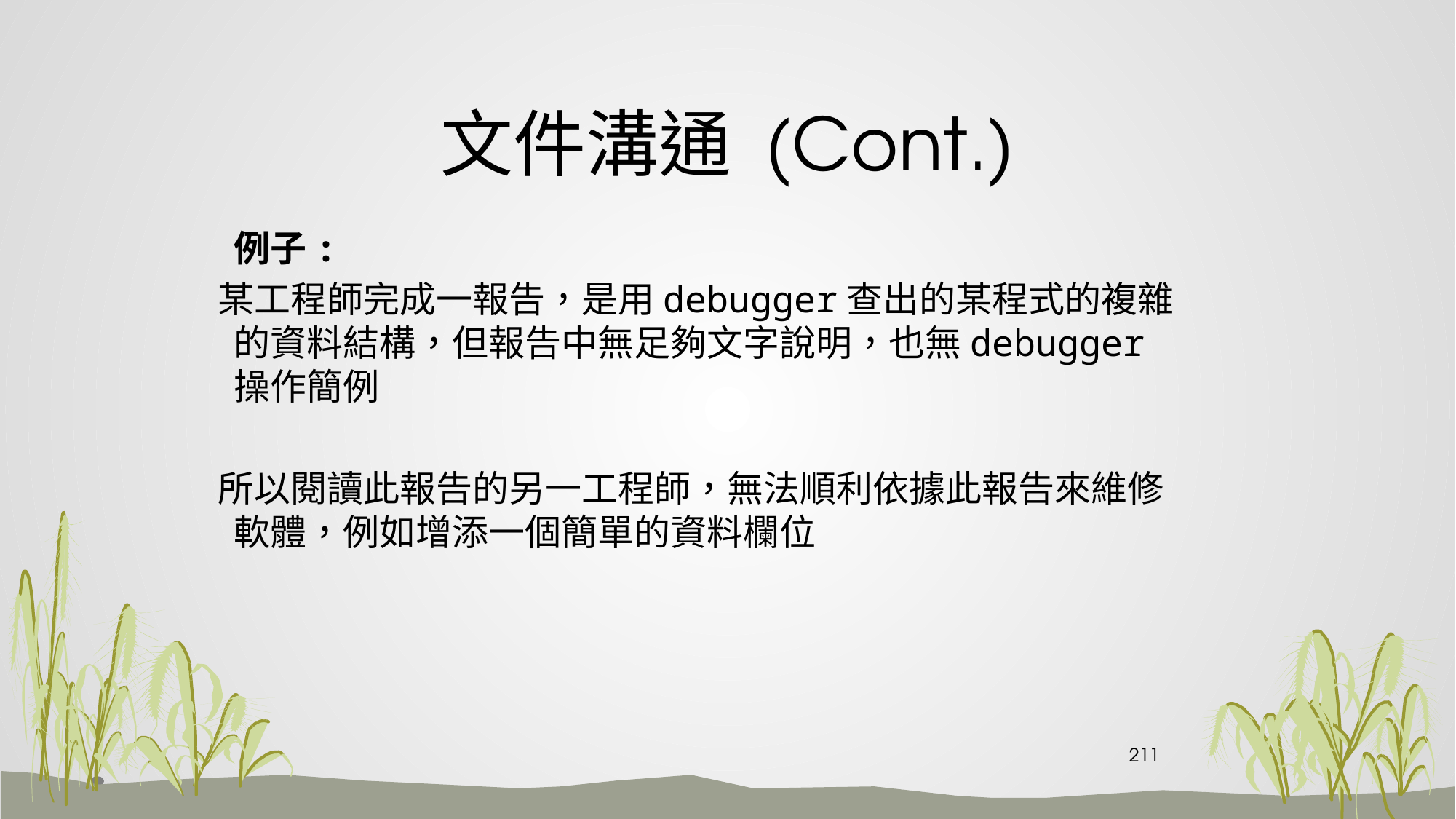

# 文件溝通 (Cont.)
    例子:
  某工程師完成一報告，是用debugger查出的某程式的複雜的資料結構，但報告中無足夠文字說明，也無debugger操作簡例

  所以閱讀此報告的另一工程師，無法順利依據此報告來維修軟體，例如增添一個簡單的資料欄位
211